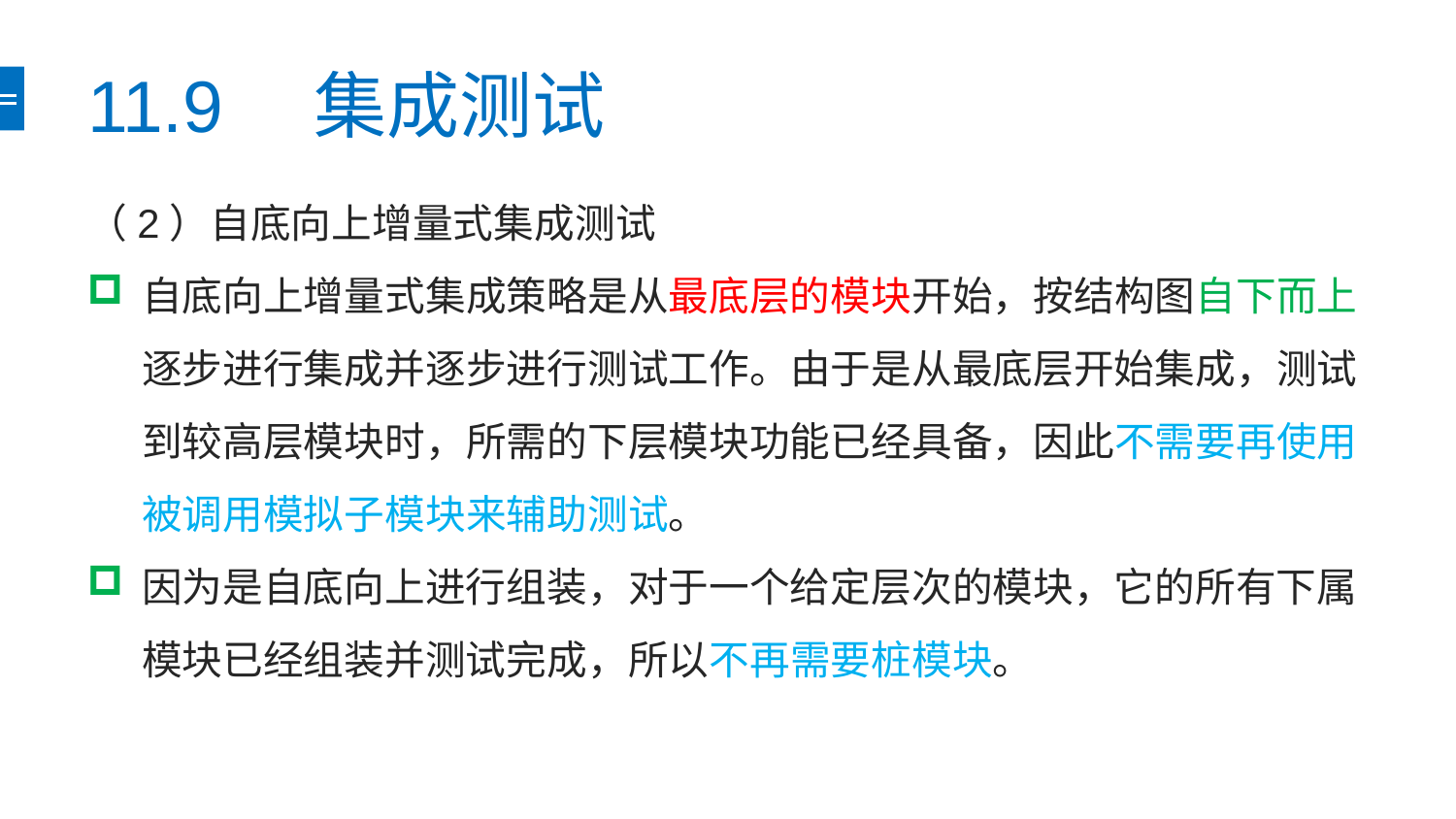

# 11.9　集成测试
（2）自底向上增量式集成测试
自底向上增量式集成策略是从最底层的模块开始，按结构图自下而上逐步进行集成并逐步进行测试工作。由于是从最底层开始集成，测试到较高层模块时，所需的下层模块功能已经具备，因此不需要再使用被调用模拟子模块来辅助测试。
因为是自底向上进行组装，对于一个给定层次的模块，它的所有下属模块已经组装并测试完成，所以不再需要桩模块。